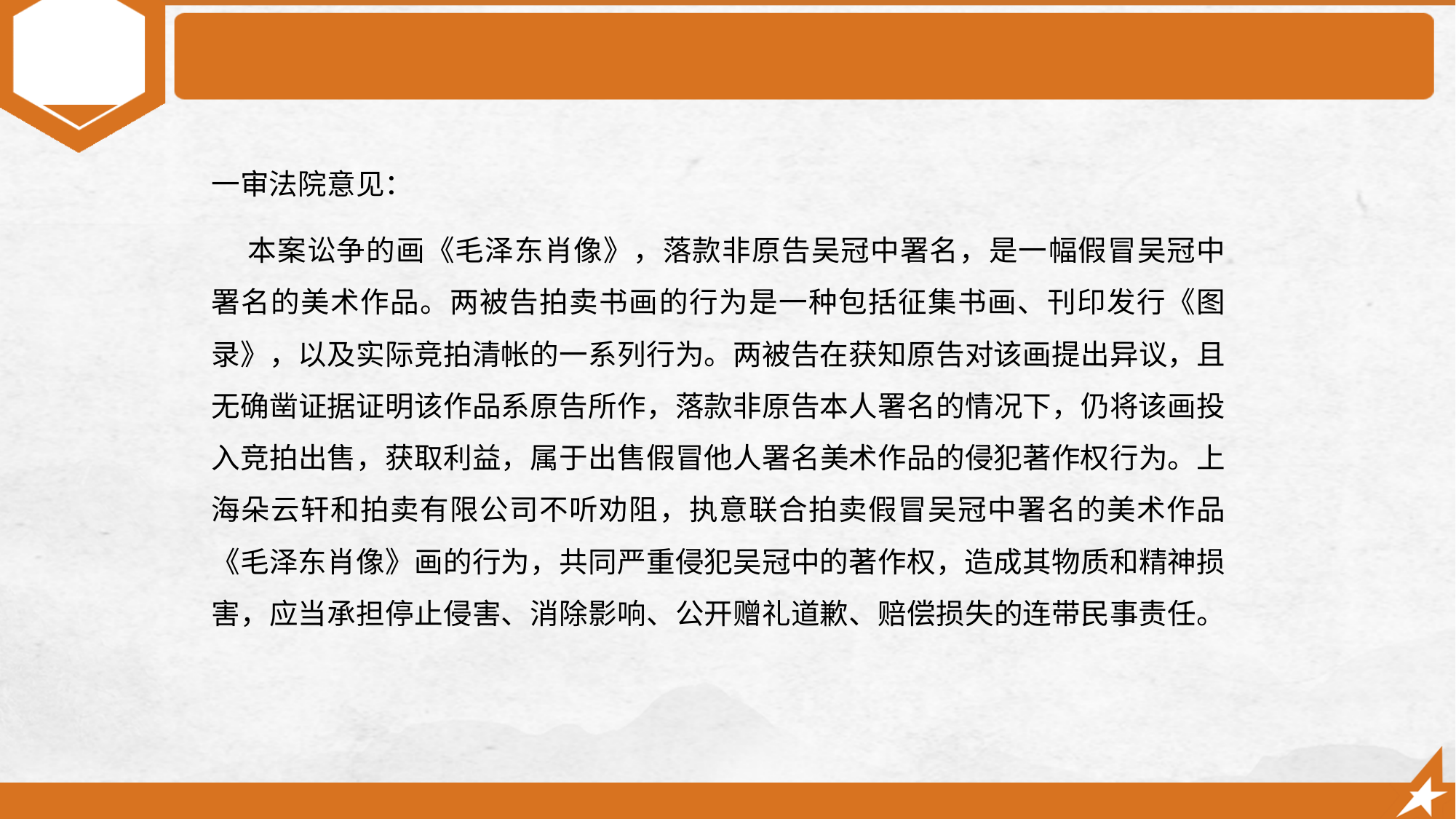

一审法院意见：
    本案讼争的画《毛泽东肖像》，落款非原告吴冠中署名，是一幅假冒吴冠中署名的美术作品。两被告拍卖书画的行为是一种包括征集书画、刊印发行《图录》，以及实际竞拍清帐的一系列行为。两被告在获知原告对该画提出异议，且无确凿证据证明该作品系原告所作，落款非原告本人署名的情况下，仍将该画投入竞拍出售，获取利益，属于出售假冒他人署名美术作品的侵犯著作权行为。上海朵云轩和拍卖有限公司不听劝阻，执意联合拍卖假冒吴冠中署名的美术作品《毛泽东肖像》画的行为，共同严重侵犯吴冠中的著作权，造成其物质和精神损害，应当承担停止侵害、消除影响、公开赠礼道歉、赔偿损失的连带民事责任。